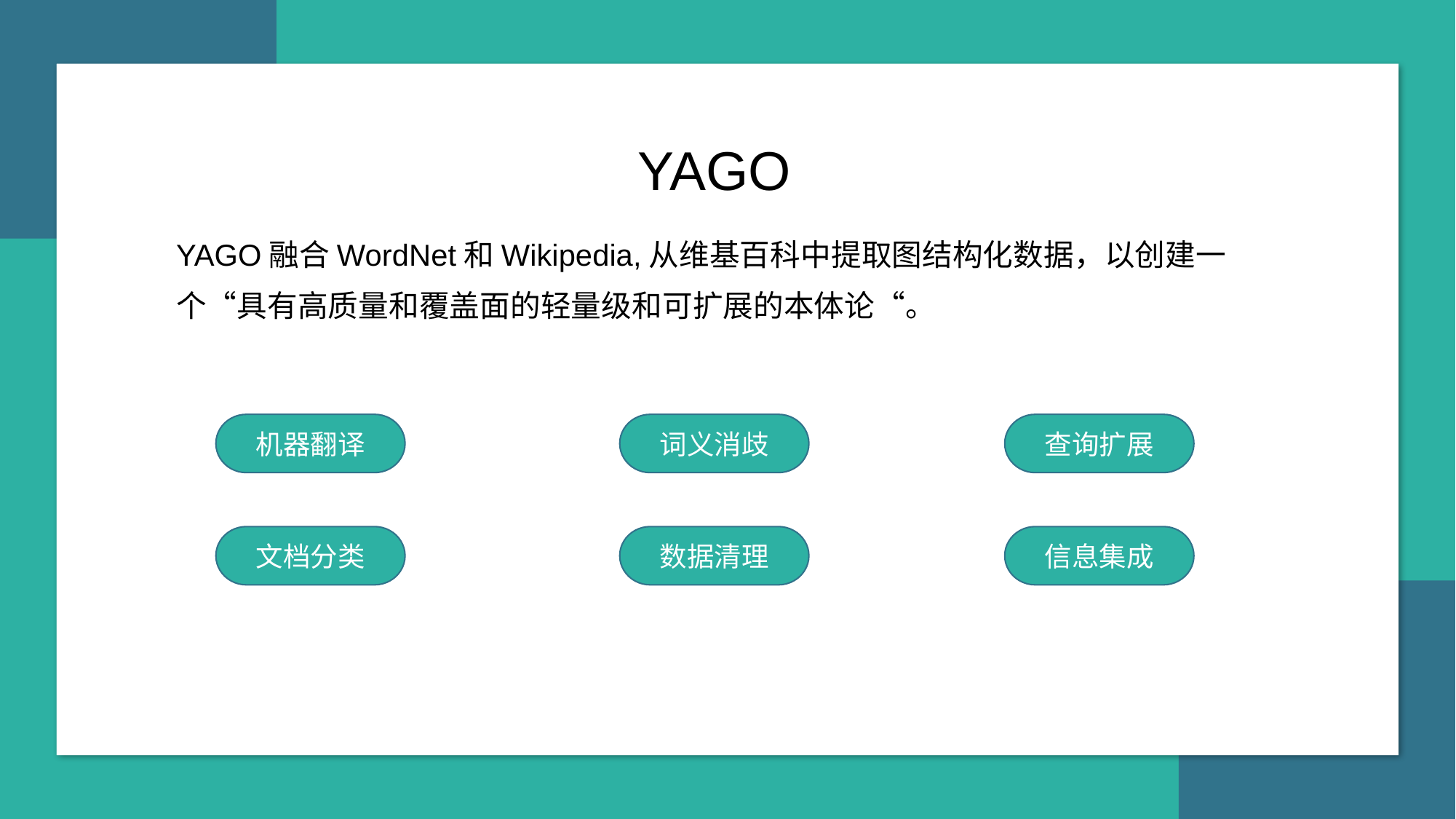

YAGO
YAGO融合WordNet和Wikipedia,从维基百科中提取图结构化数据，以创建一个“具有高质量和覆盖面的轻量级和可扩展的本体论“。
机器翻译
词义消歧
查询扩展
文档分类
数据清理
信息集成